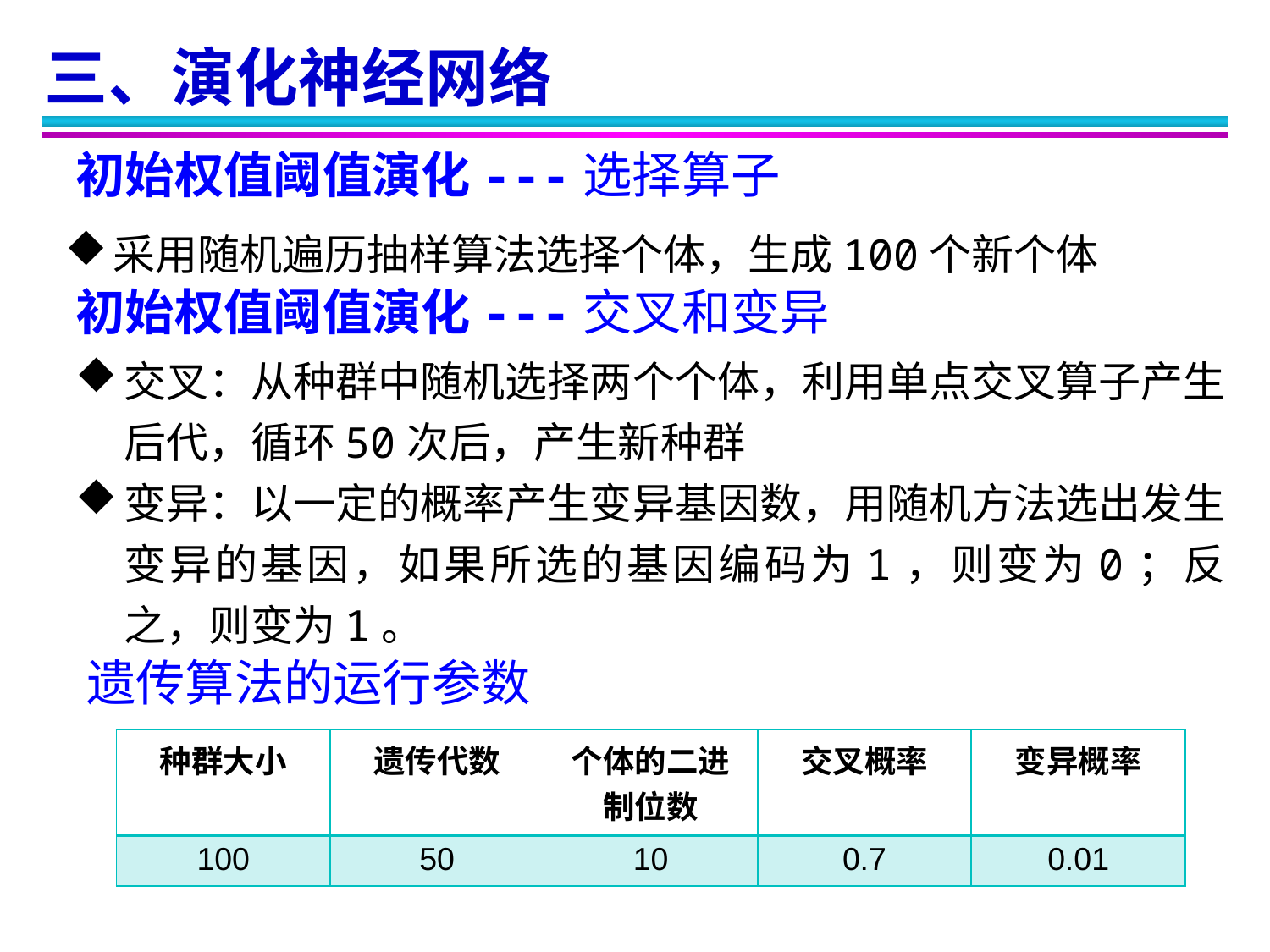

三、演化神经网络
初始权值阈值演化---选择算子
采用随机遍历抽样算法选择个体，生成100个新个体

初始权值阈值演化---交叉和变异
交叉：从种群中随机选择两个个体，利用单点交叉算子产生后代，循环50次后，产生新种群
变异：以一定的概率产生变异基因数，用随机方法选出发生变异的基因，如果所选的基因编码为1，则变为0；反之，则变为1。
遗传算法的运行参数
| 种群大小 | 遗传代数 | 个体的二进制位数 | 交叉概率 | 变异概率 |
| --- | --- | --- | --- | --- |
| 100 | 50 | 10 | 0.7 | 0.01 |